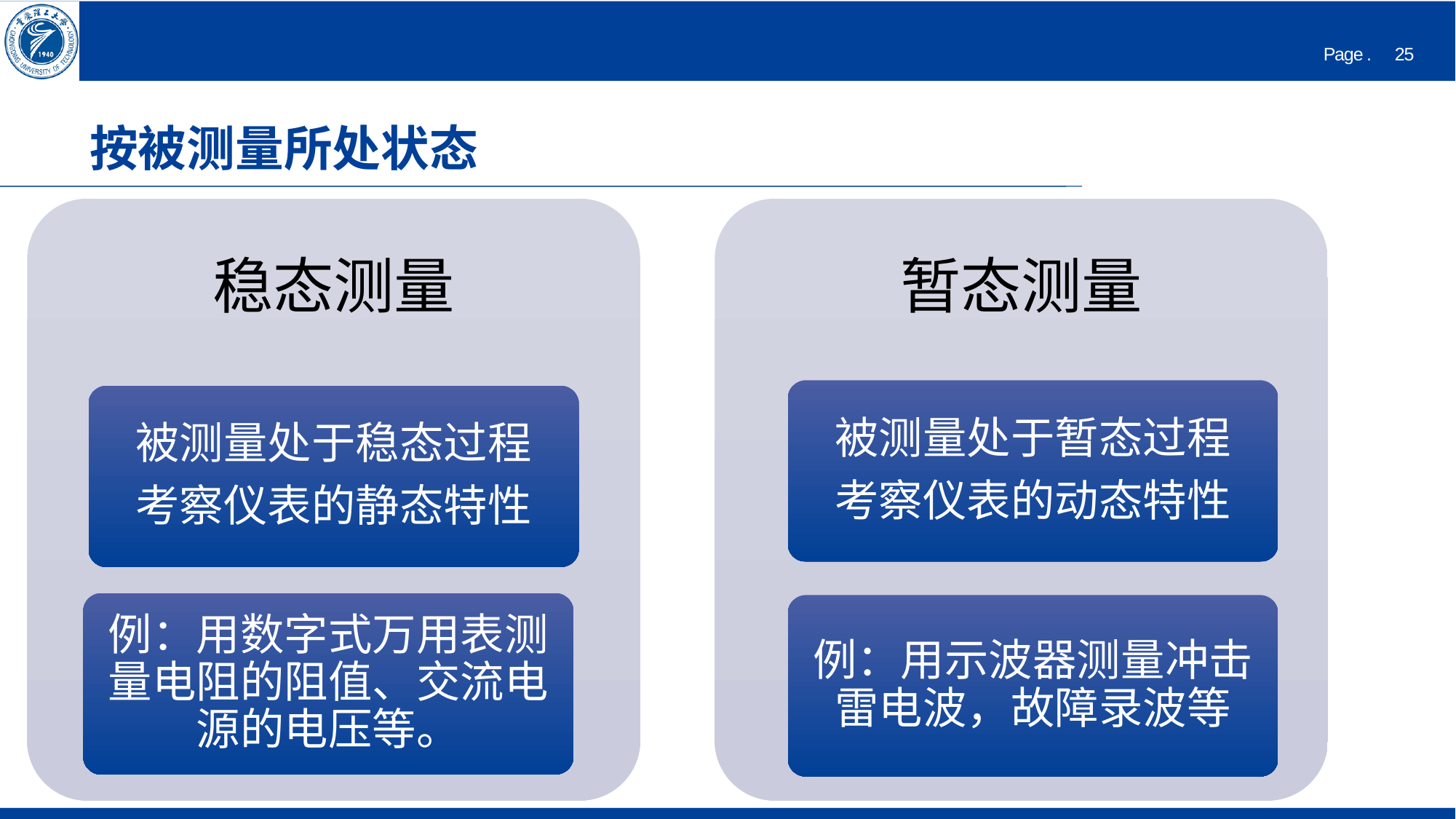

# 按被测量所处状态

稳态测量

暂态测量

被测量处于暂态过程
考察仪表的动态特性

被测量处于稳态过程
考察仪表的静态特性

例：用数字式万用表测量电阻的阻值、交流电源的电压等。

例：用示波器测量冲击雷电波，故障录波等